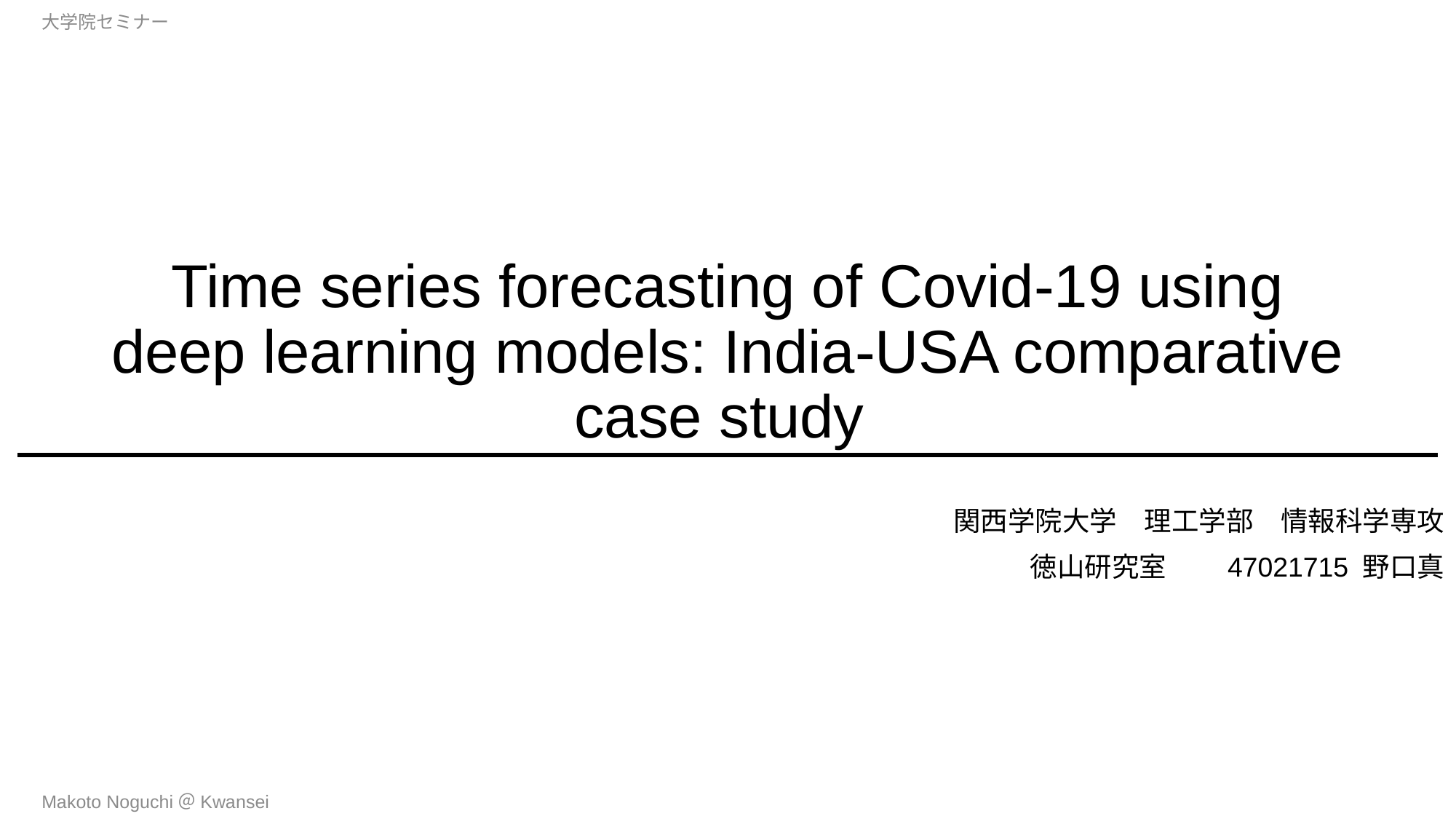

大学院セミナー
# Time series forecasting of Covid-19 using deep learning models: India-USA comparative case study
関西学院大学　理工学部　情報科学専攻
徳山研究室　　47021715 野口真
Makoto Noguchi＠Kwansei